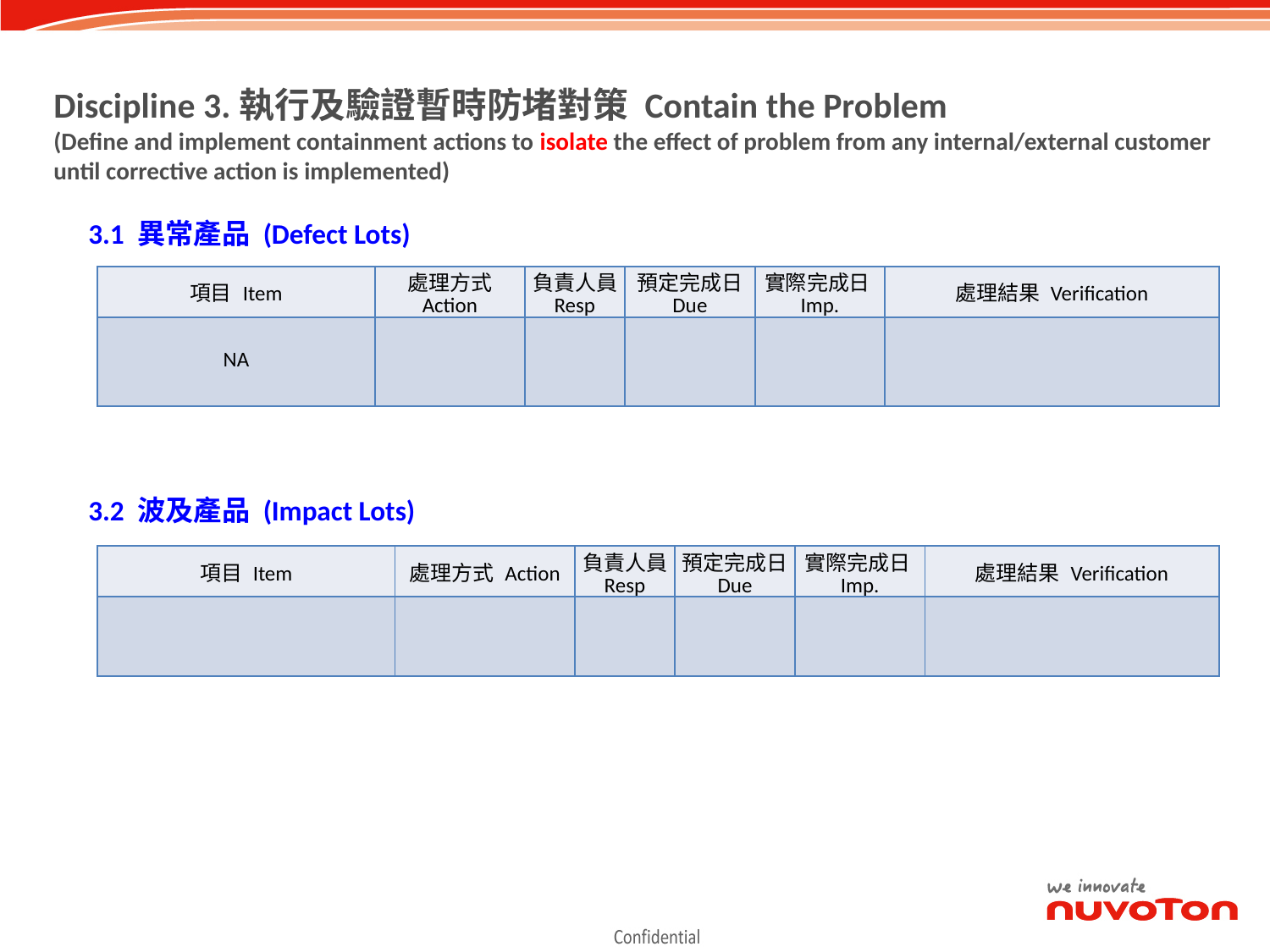

Discipline 3.執行及驗證暫時防堵對策 Contain the Problem
(Define and implement containment actions to isolate the effect of problem from any internal/external customer until corrective action is implemented)
3.1 異常產品 (Defect Lots)
| 項目 Item | 處理方式 Action | 負責人員 Resp | 預定完成日 Due | 實際完成日 Imp. | 處理結果 Verification |
| --- | --- | --- | --- | --- | --- |
| NA |  |  |  |  |  |
3.2 波及產品 (Impact Lots)
| 項目 Item | 處理方式 Action | 負責人員 Resp | 預定完成日 Due | 實際完成日 Imp. | 處理結果 Verification |
| --- | --- | --- | --- | --- | --- |
|  |  |  |  |  |  |